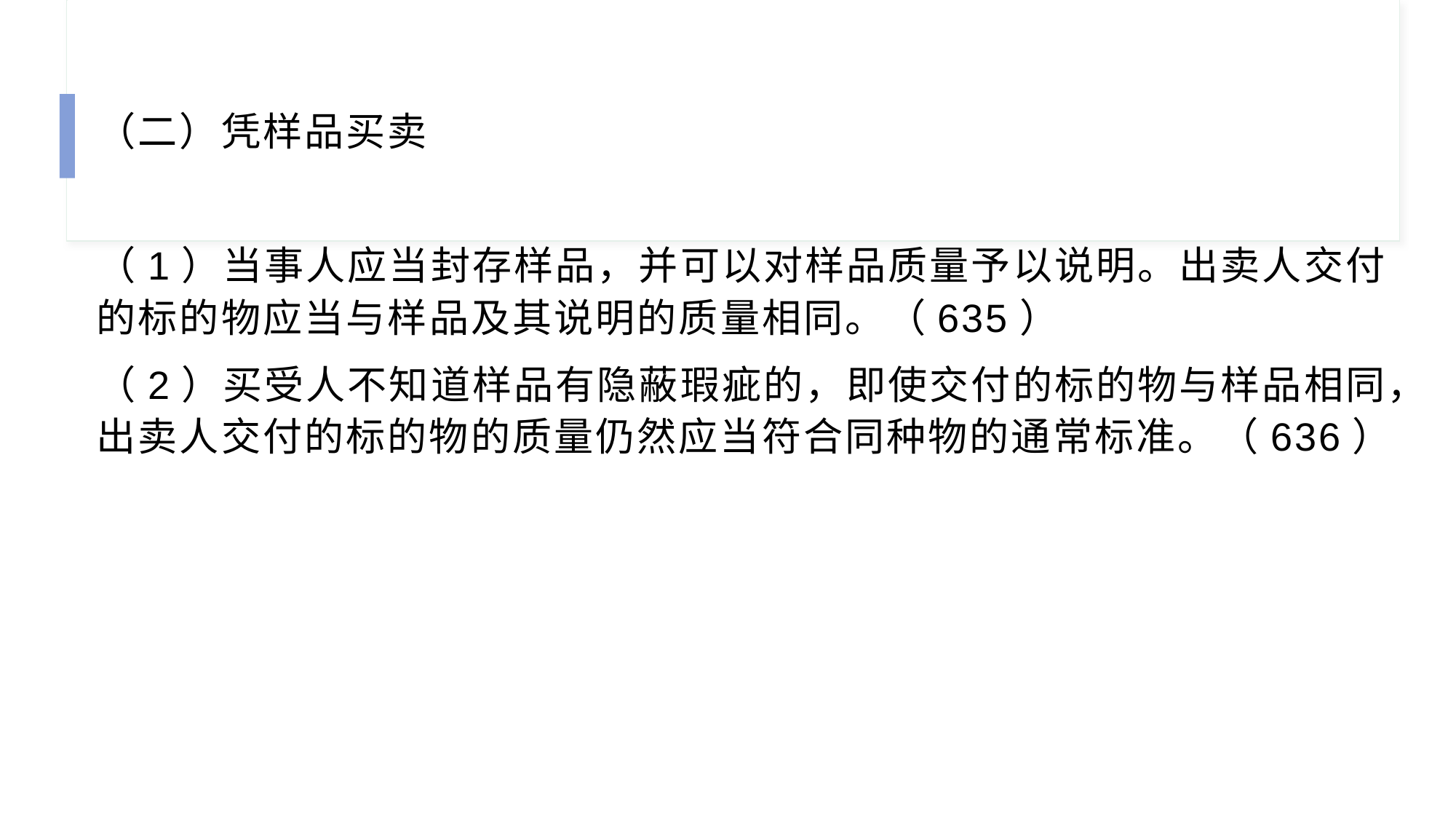

（二）凭样品买卖

（1）当事人应当封存样品，并可以对样品质量予以说明。出卖人交付的标的物应当与样品及其说明的质量相同。（635）
（2）买受人不知道样品有隐蔽瑕疵的，即使交付的标的物与样品相同，出卖人交付的标的物的质量仍然应当符合同种物的通常标准。（636）